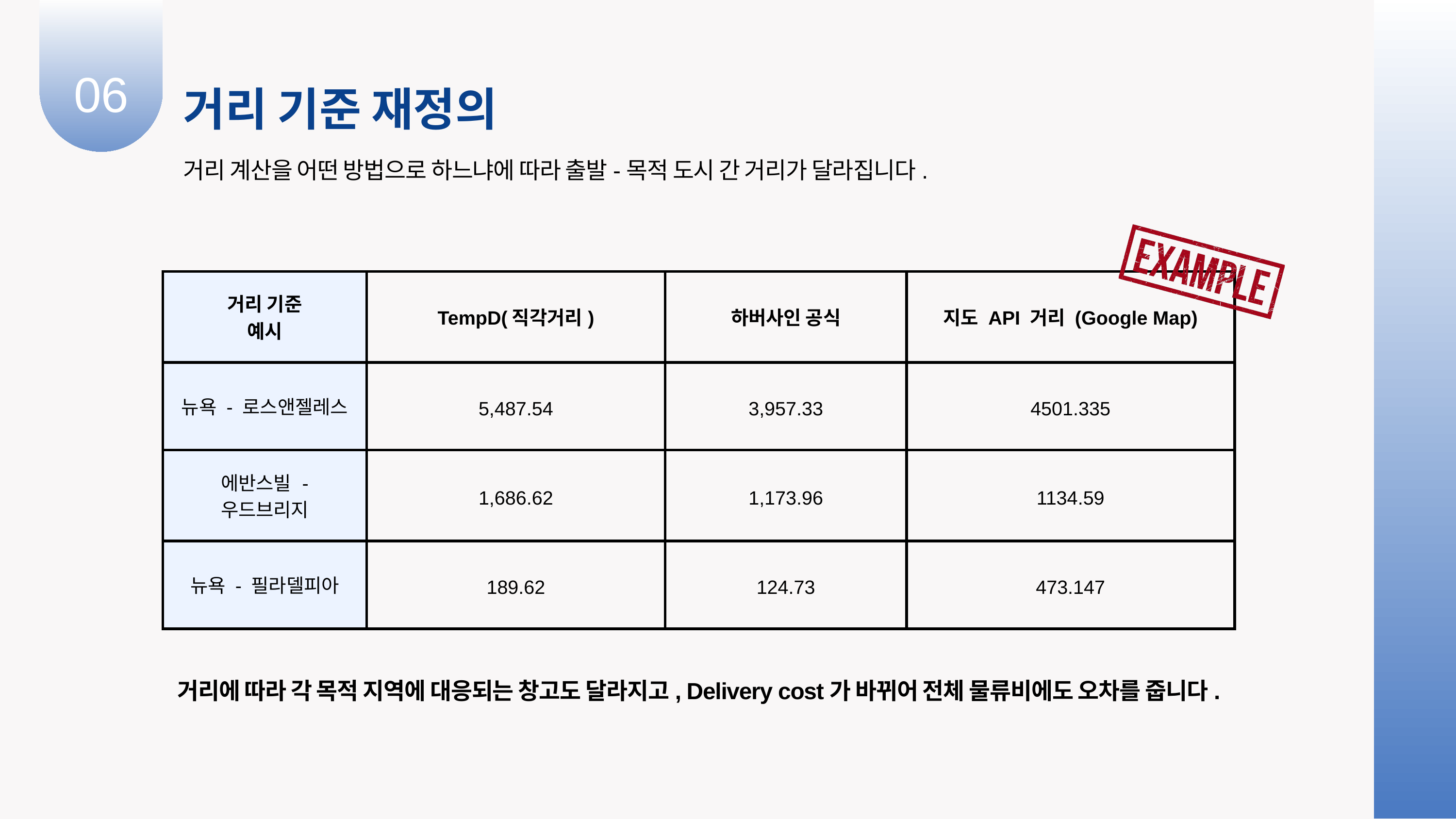

06
거리 기준 재정의
거리 계산을 어떤 방법으로 하느냐에 따라 출발-목적 도시 간 거리가 달라집니다.

| 거리 기준 예시 | TempD(직각거리) | 하버사인 공식 | 지도 API 거리 (Google Map) |
| --- | --- | --- | --- |
| 뉴욕 - 로스앤젤레스 | 5,487.54 | 3,957.33 | 4501.335 |
| 에반스빌 - 우드브리지 | 1,686.62 | 1,173.96 | 1134.59 |
| 뉴욕 - 필라델피아 | 189.62 | 124.73 | 473.147 |
거리에 따라 각 목적 지역에 대응되는 창고도 달라지고, Delivery cost가 바뀌어 전체 물류비에도 오차를 줍니다.